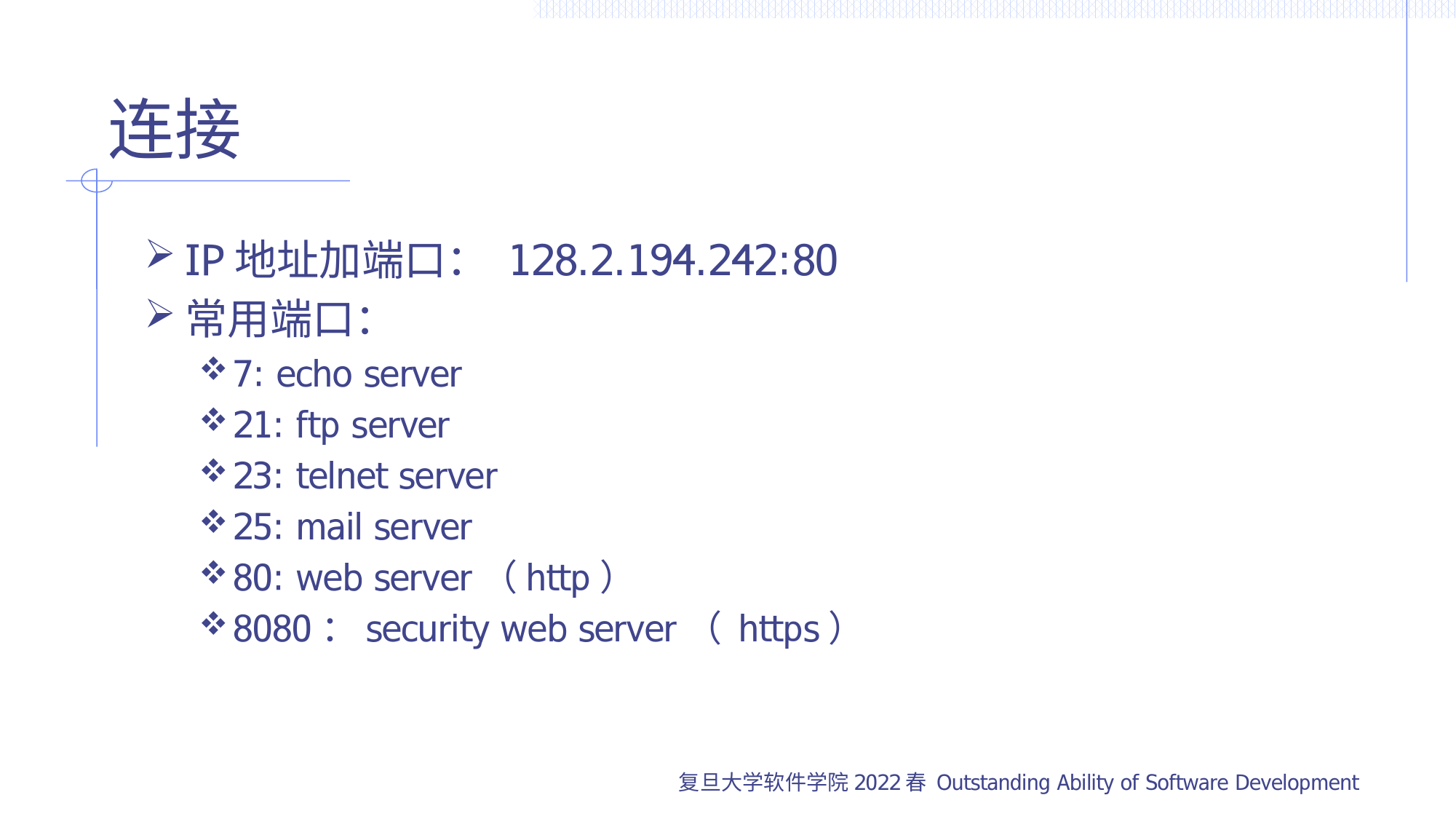

# 连接
IP地址加端口： 128.2.194.242:80
常用端口：
7: echo server
21: ftp server
23: telnet server
25: mail server
80: web server（http）
8080：security web server（ https）